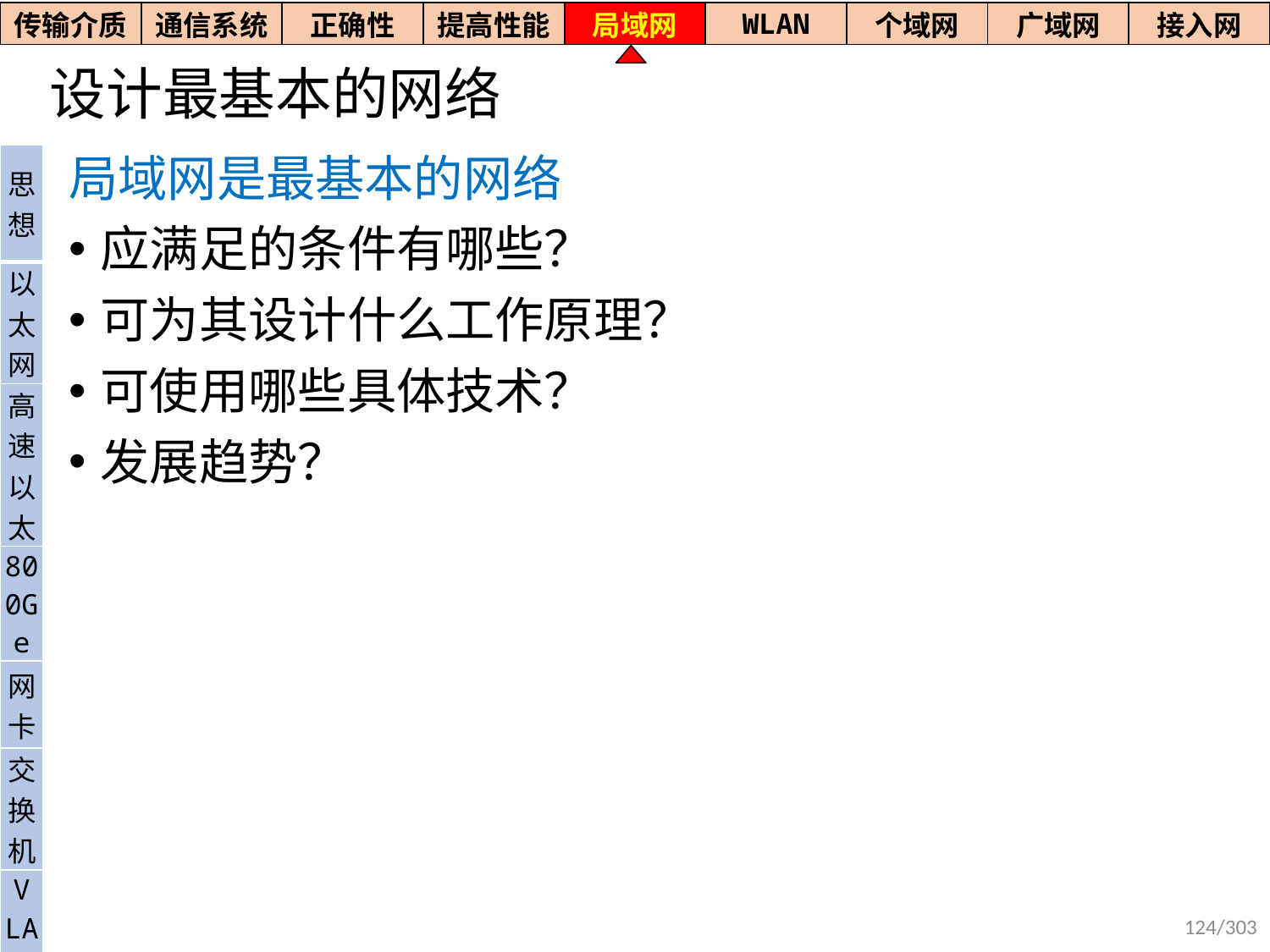

| 传输介质 | 通信系统 | 正确性 | 提高性能 | 局域网 | WLAN | 个域网 | 广域网 | 接入网 |
| --- | --- | --- | --- | --- | --- | --- | --- | --- |

# 设计最基本的网络
| 思想 |
| --- |
| 以太网 |
| 高速以太 |
| 800Ge |
| 网卡 |
| 交换机 |
| V LAN |
局域网是最基本的网络
应满足的条件有哪些？
可为其设计什么工作原理？
可使用哪些具体技术？
发展趋势？
124/303